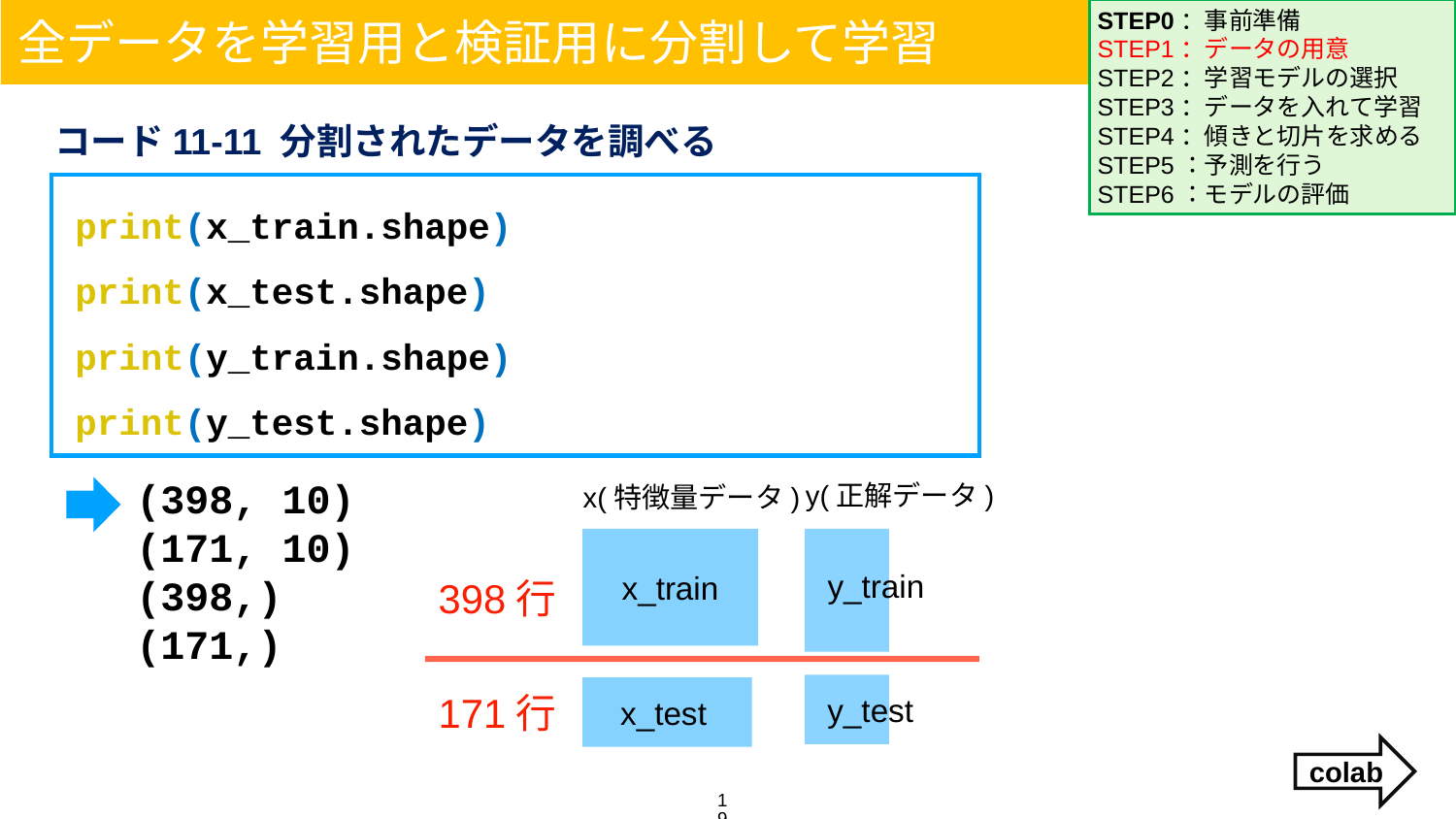

STEP0：事前準備
STEP1：データの用意
STEP2：学習モデルの選択
STEP3：データを入れて学習
STEP4：傾きと切片を求める
STEP5：予測を行う
STEP6：モデルの評価

全データを学習用と検証用に分割して学習
コード11-11 分割されたデータを調べる
print(x_train.shape)
print(x_test.shape)
print(y_train.shape)
print(y_test.shape)
(398, 10)
(171, 10)
(398,)
(171,)
y(正解データ)
x(特徴量データ)

y_train
x_train
398行

171行
y_test
x_test
colab
19